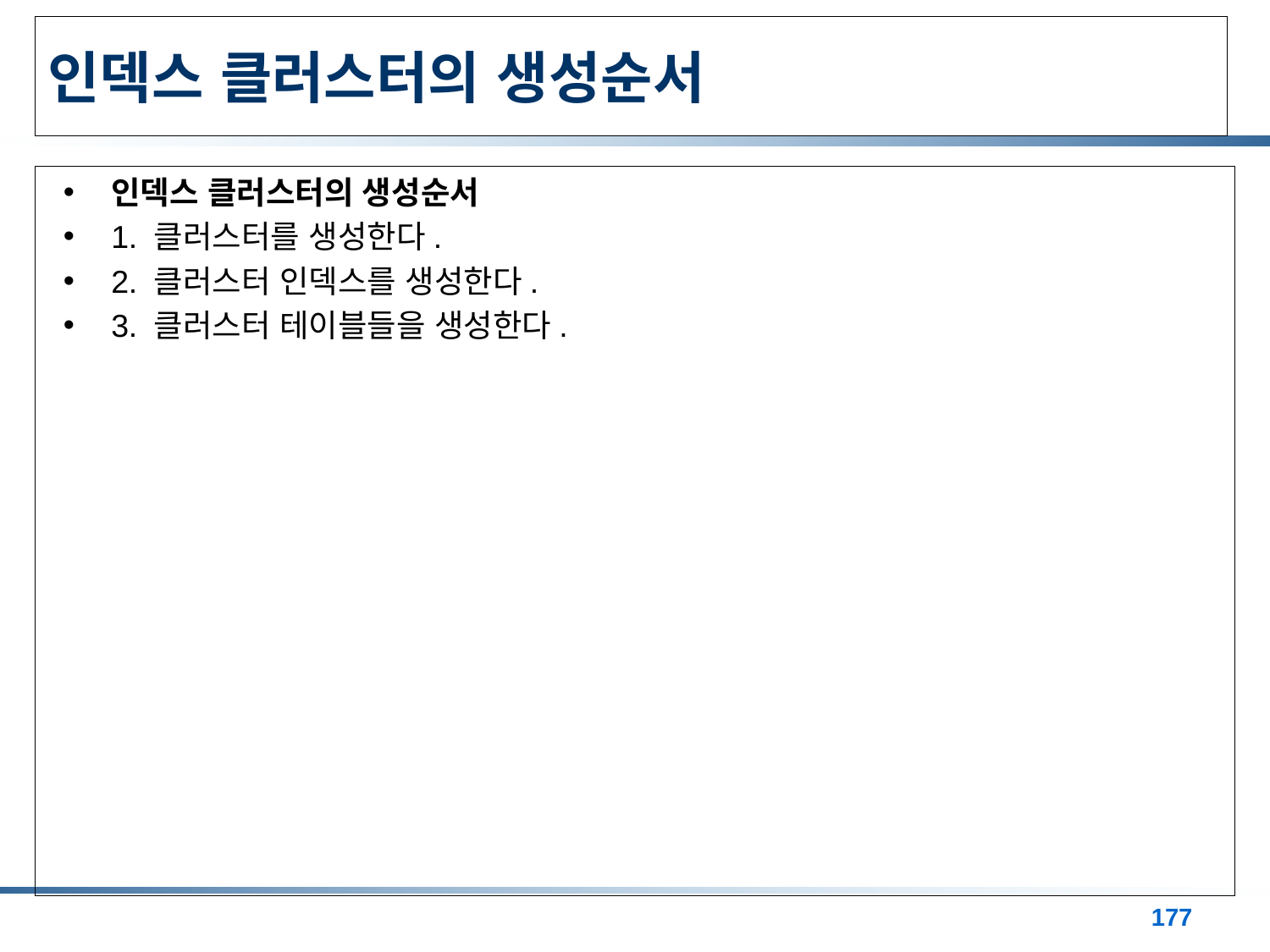

# 인덱스 클러스터의 생성순서
인덱스 클러스터의 생성순서
1. 클러스터를 생성한다.
2. 클러스터 인덱스를 생성한다.
3. 클러스터 테이블들을 생성한다.